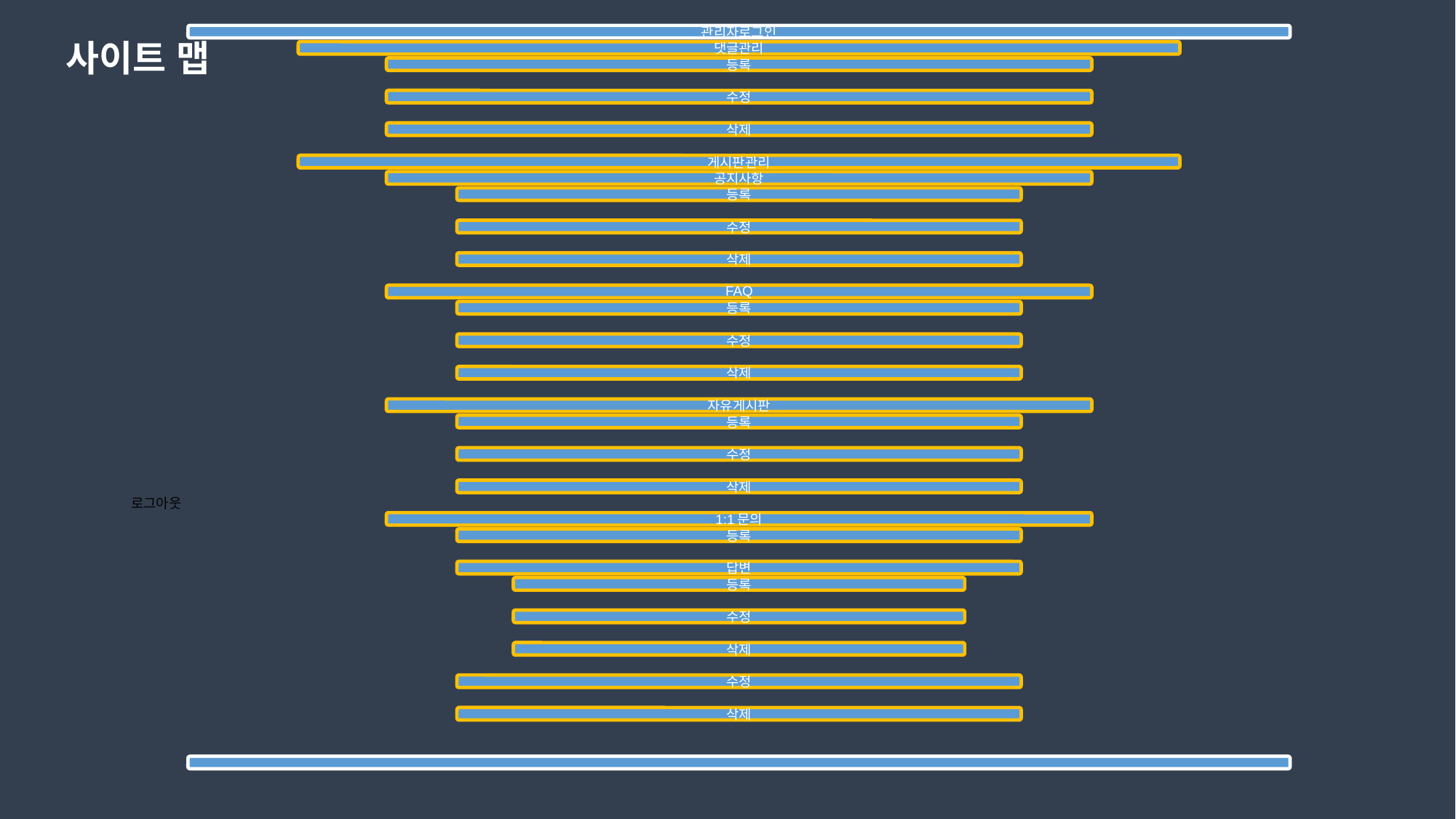

관리자로그인
댓글관리
공지사항
등록
수정
삭제
FAQ
등록
수정
삭제
자유게시판
등록
수정
삭제
1:1문의
등록
삭제
답변
수정
등록
수정
삭제
게시판관리
등록
수정
삭제
사이트 맵
로그아웃